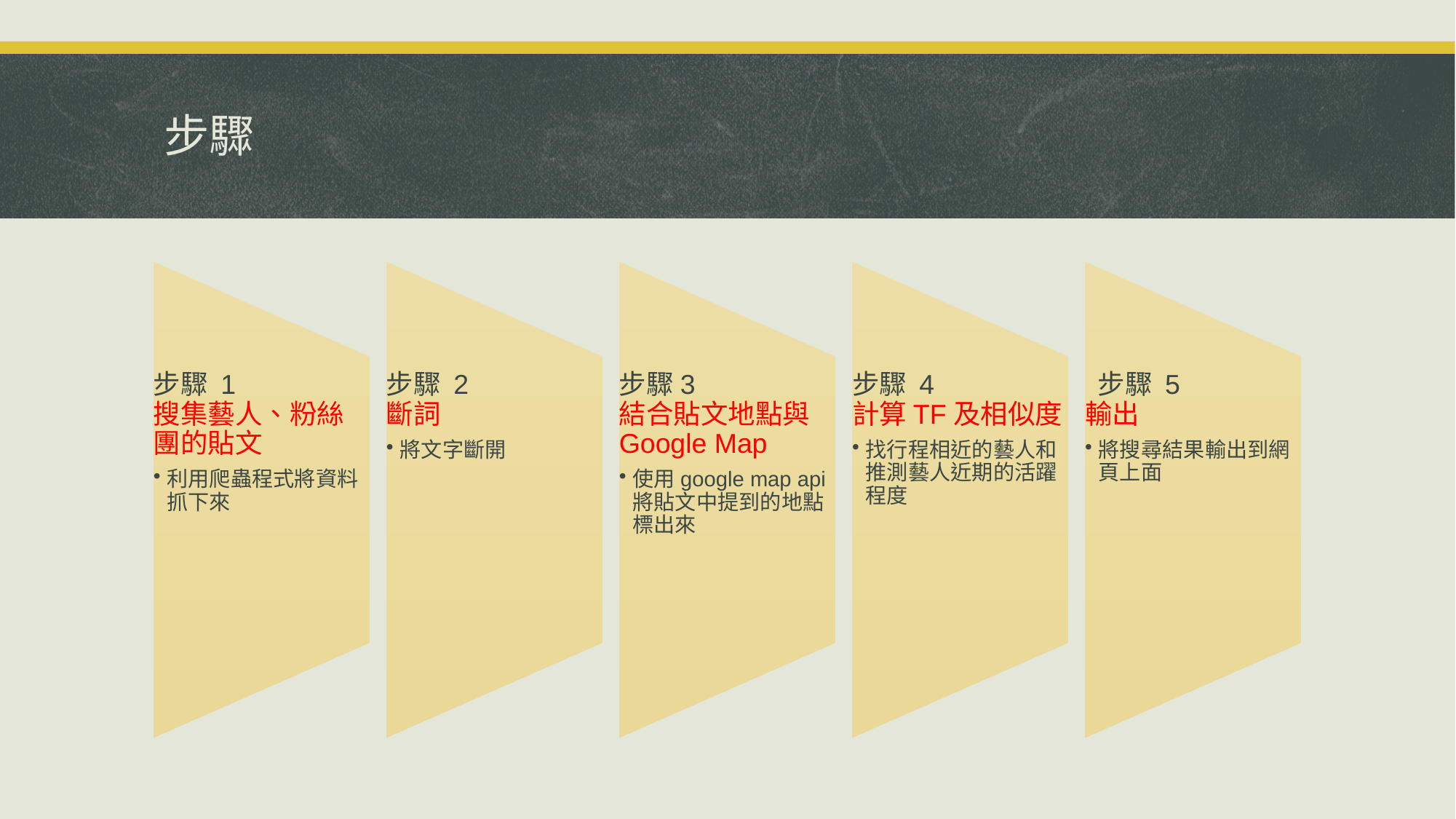

# 步驟
步驟 1
搜集藝人、粉絲團的貼文
利用爬蟲程式將資料抓下來
步驟 2
斷詞
將文字斷開
步驟3
結合貼文地點與Google Map
使用google map api將貼文中提到的地點標出來
步驟 4
計算TF及相似度
找行程相近的藝人和推測藝人近期的活躍程度
 步驟 5
輸出
將搜尋結果輸出到網頁上面